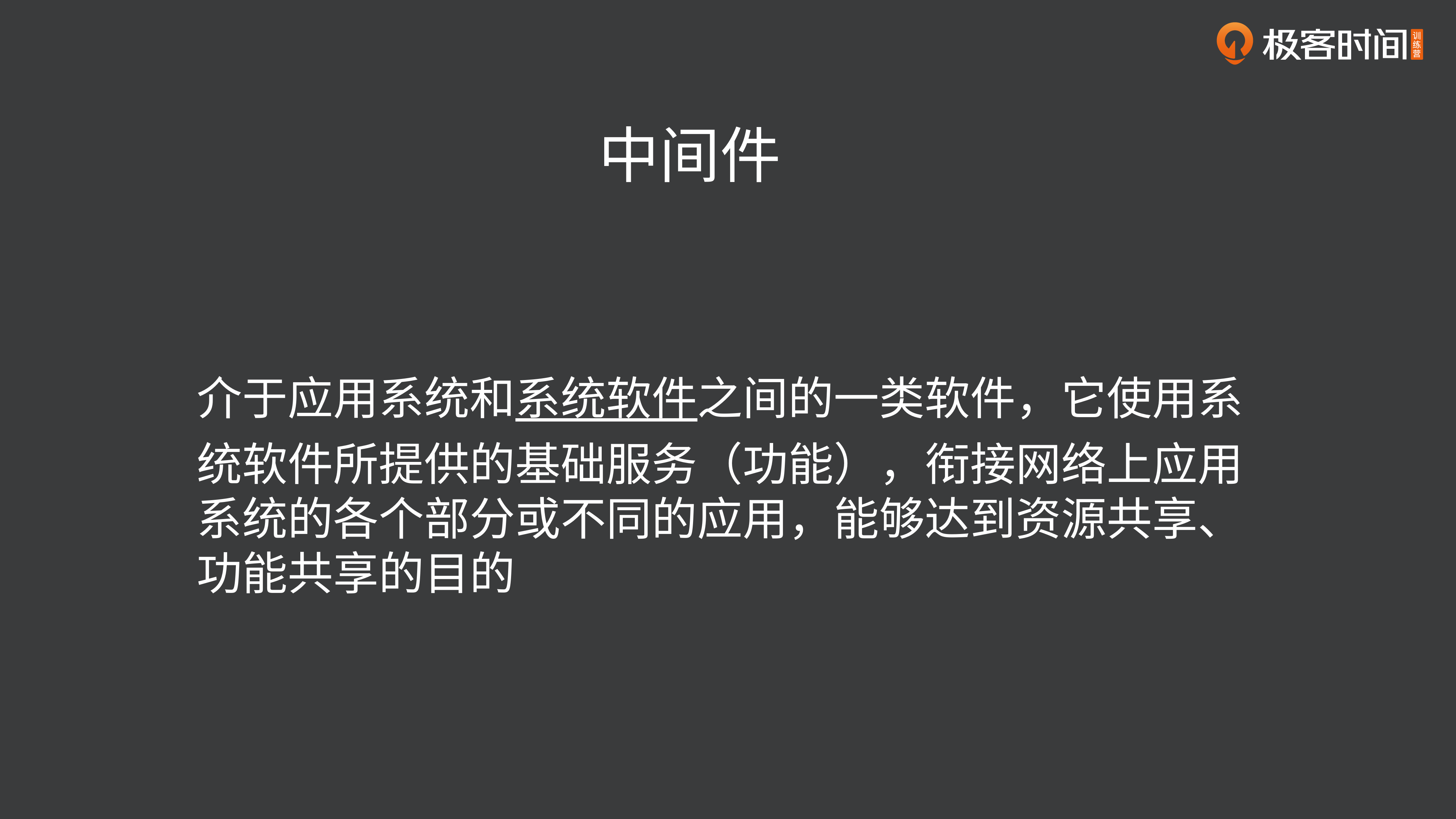

中间件
介于应用系统和系统软件之间的一类软件，它使用系统软件所提供的基础服务（功能），衔接网络上应用系统的各个部分或不同的应用，能够达到资源共享、功能共享的目的